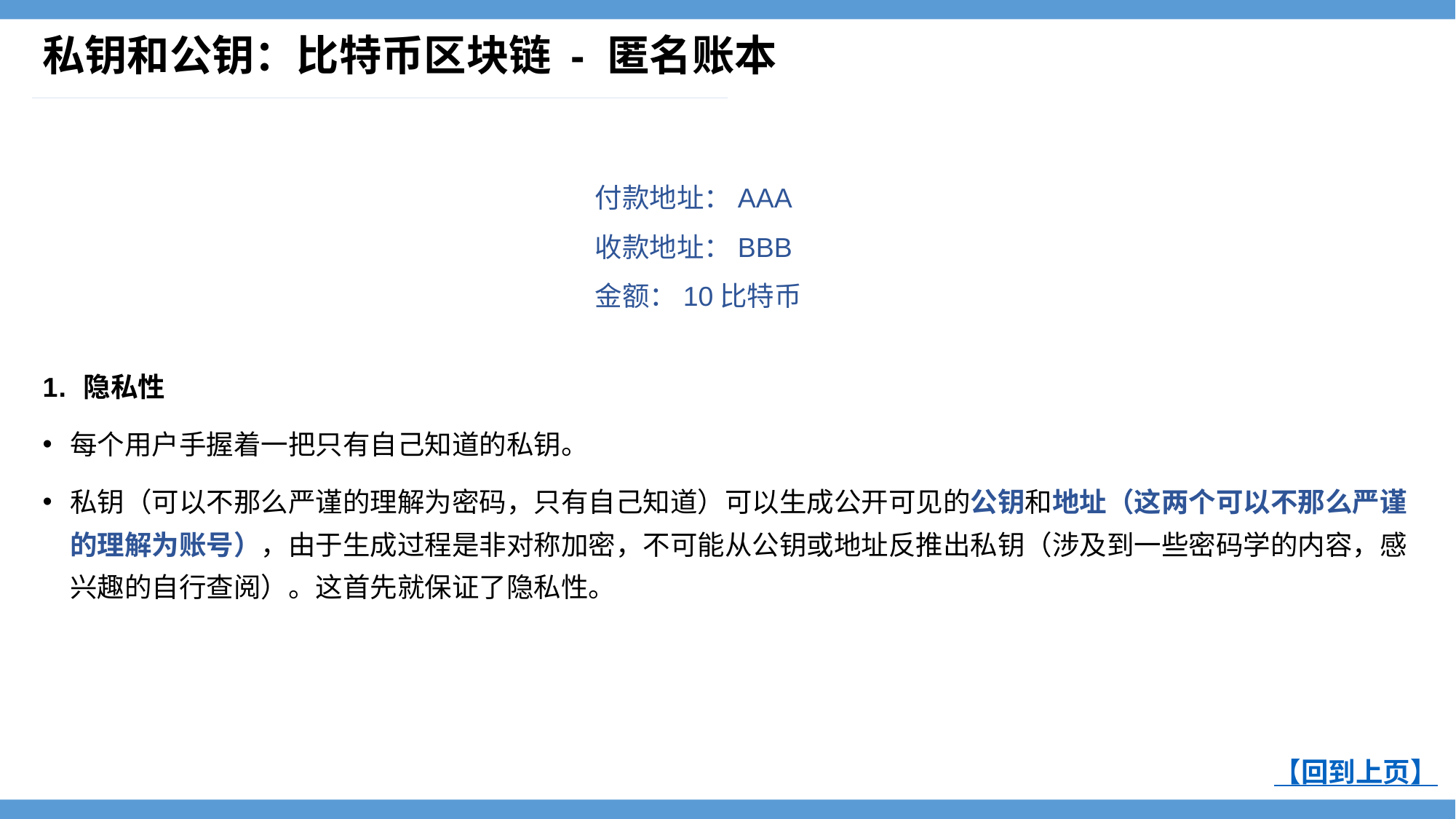

# 私钥和公钥：比特币区块链 - 匿名账本
付款地址：AAA
收款地址：BBB
金额：10比特币
隐私性
每个用户手握着一把只有自己知道的私钥。
私钥（可以不那么严谨的理解为密码，只有自己知道）可以生成公开可见的公钥和地址（这两个可以不那么严谨的理解为账号），由于生成过程是非对称加密，不可能从公钥或地址反推出私钥（涉及到一些密码学的内容，感兴趣的自行查阅）。这首先就保证了隐私性。

【回到上页】